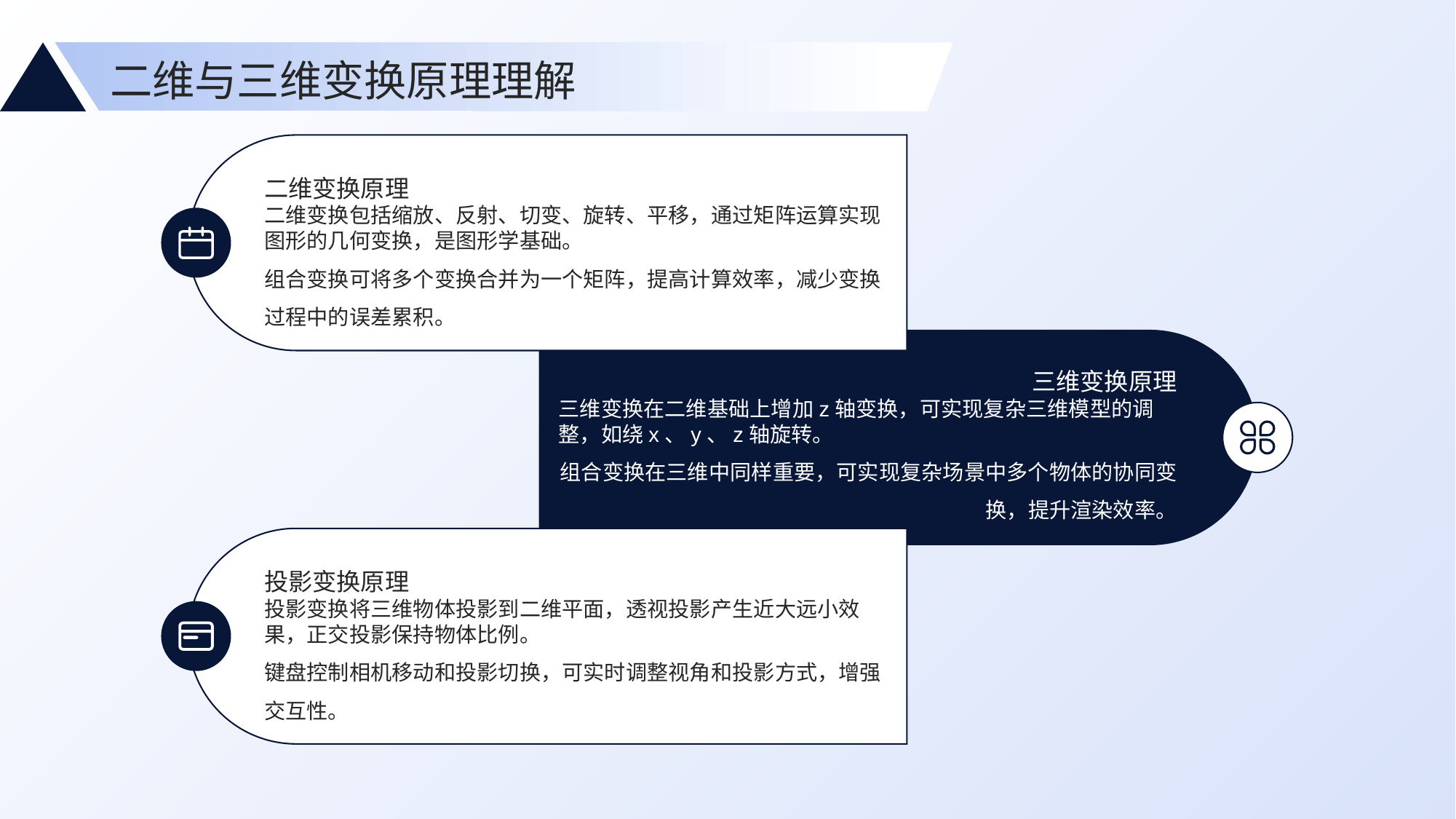

二维与三维变换原理理解

二维变换原理
二维变换包括缩放、反射、切变、旋转、平移，通过矩阵运算实现图形的几何变换，是图形学基础。
组合变换可将多个变换合并为一个矩阵，提高计算效率，减少变换过程中的误差累积。

三维变换原理
三维变换在二维基础上增加z轴变换，可实现复杂三维模型的调整，如绕x、y、z轴旋转。
组合变换在三维中同样重要，可实现复杂场景中多个物体的协同变换，提升渲染效率。

投影变换原理
投影变换将三维物体投影到二维平面，透视投影产生近大远小效果，正交投影保持物体比例。
键盘控制相机移动和投影切换，可实时调整视角和投影方式，增强交互性。